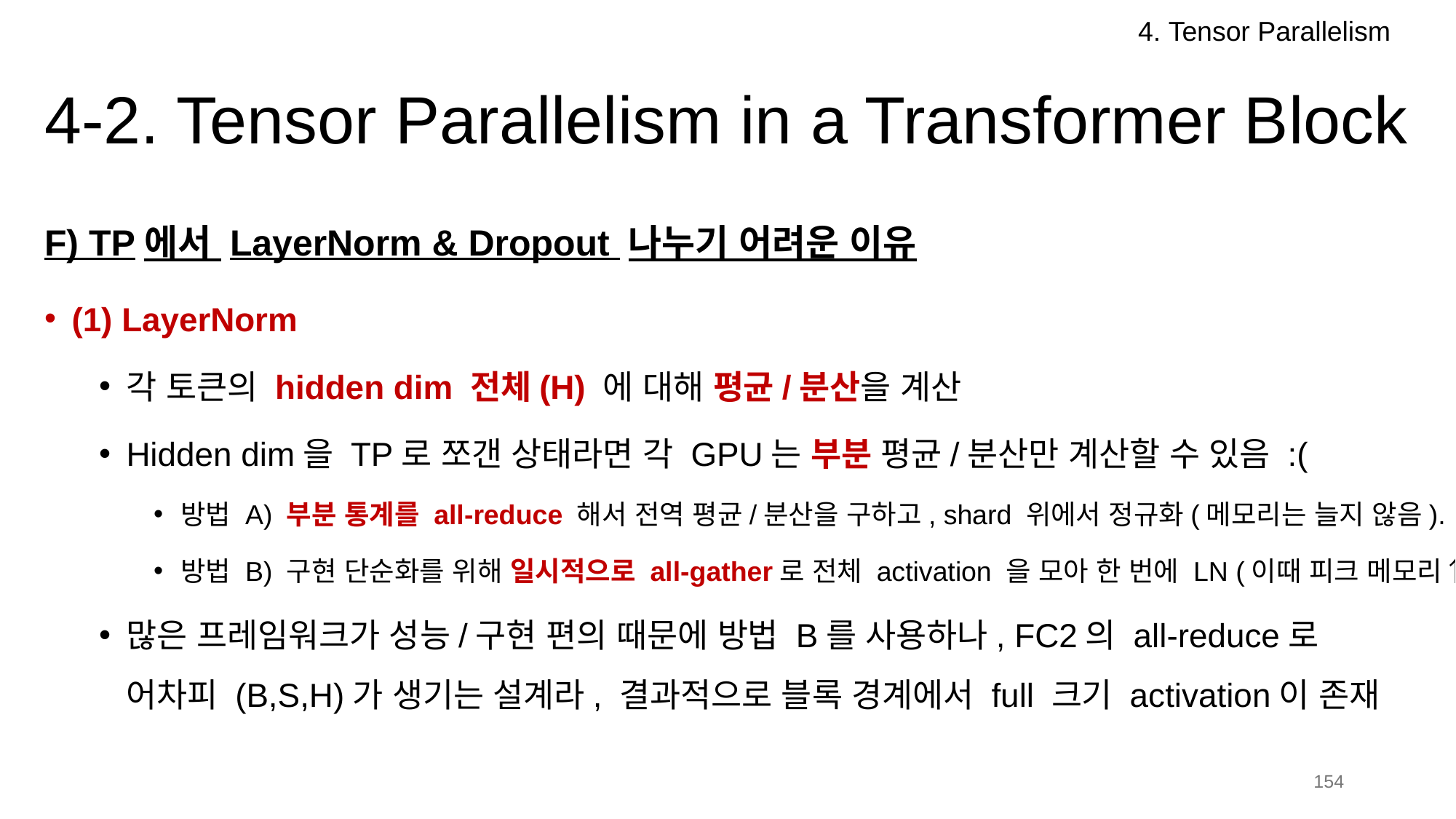

4. Tensor Parallelism
# 4-2. Tensor Parallelism in a Transformer Block
F) TP에서 LayerNorm & Dropout 나누기 어려운 이유
(1) LayerNorm
각 토큰의 hidden dim 전체(H) 에 대해 평균/분산을 계산
Hidden dim을 TP로 쪼갠 상태라면 각 GPU는 부분 평균/분산만 계산할 수 있음 :(
방법 A) 부분 통계를 all-reduce 해서 전역 평균/분산을 구하고, shard 위에서 정규화(메모리는 늘지 않음).
방법 B) 구현 단순화를 위해 일시적으로 all-gather로 전체 activation 을 모아 한 번에 LN (이때 피크 메모리↑).
많은 프레임워크가 성능/구현 편의 때문에 방법 B를 사용하나, FC2의 all-reduce로
어차피 (B,S,H)가 생기는 설계라, 결과적으로 블록 경계에서 full 크기 activation이 존재
154